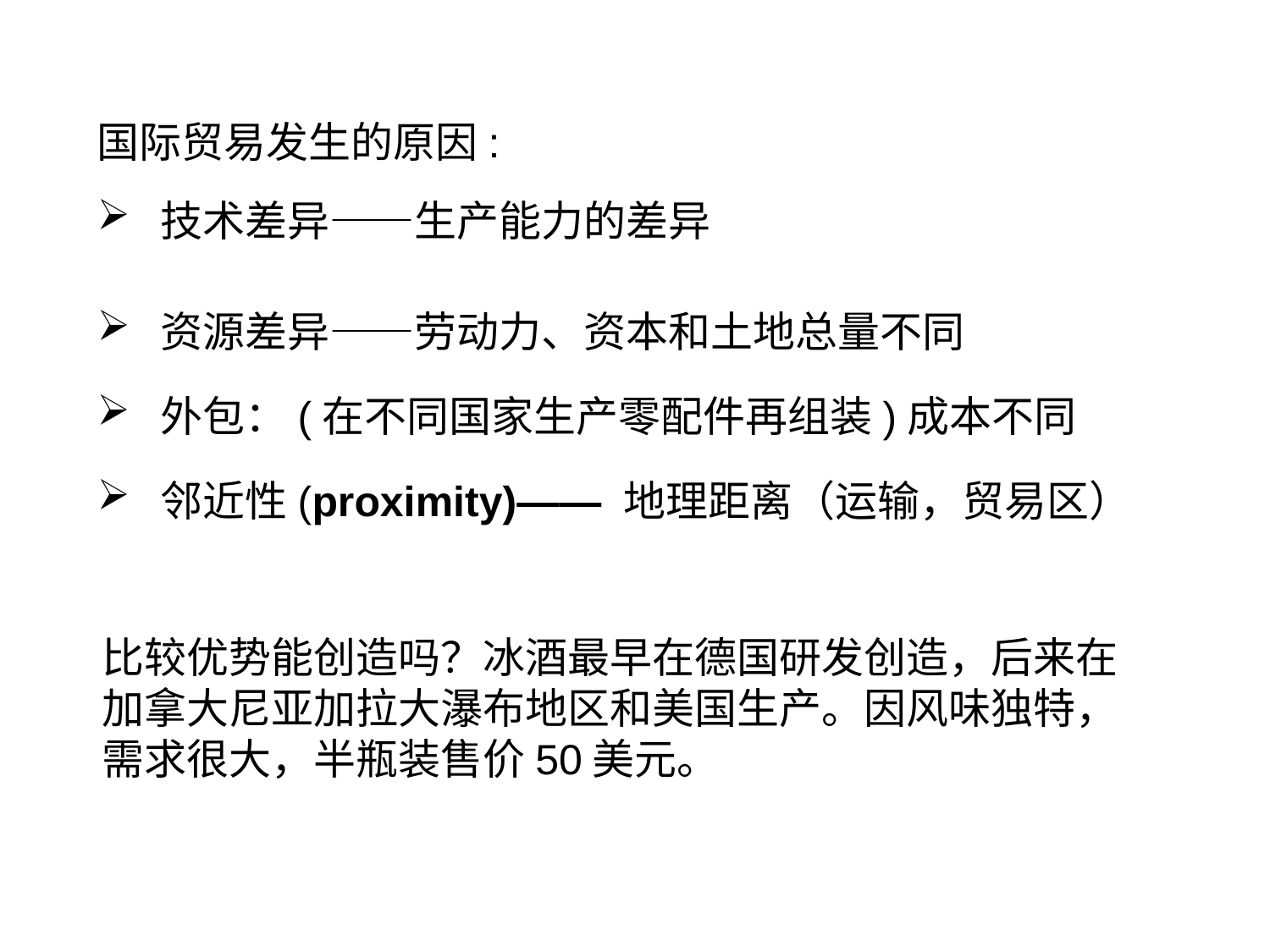

国际贸易发生的原因:

技术差异——生产能力的差异

资源差异——劳动力、资本和土地总量不同
外包：(在不同国家生产零配件再组装)成本不同

邻近性(proximity)—— 地理距离（运输，贸易区）

比较优势能创造吗？冰酒最早在德国研发创造，后来在加拿大尼亚加拉大瀑布地区和美国生产。因风味独特，需求很大，半瓶装售价50美元。